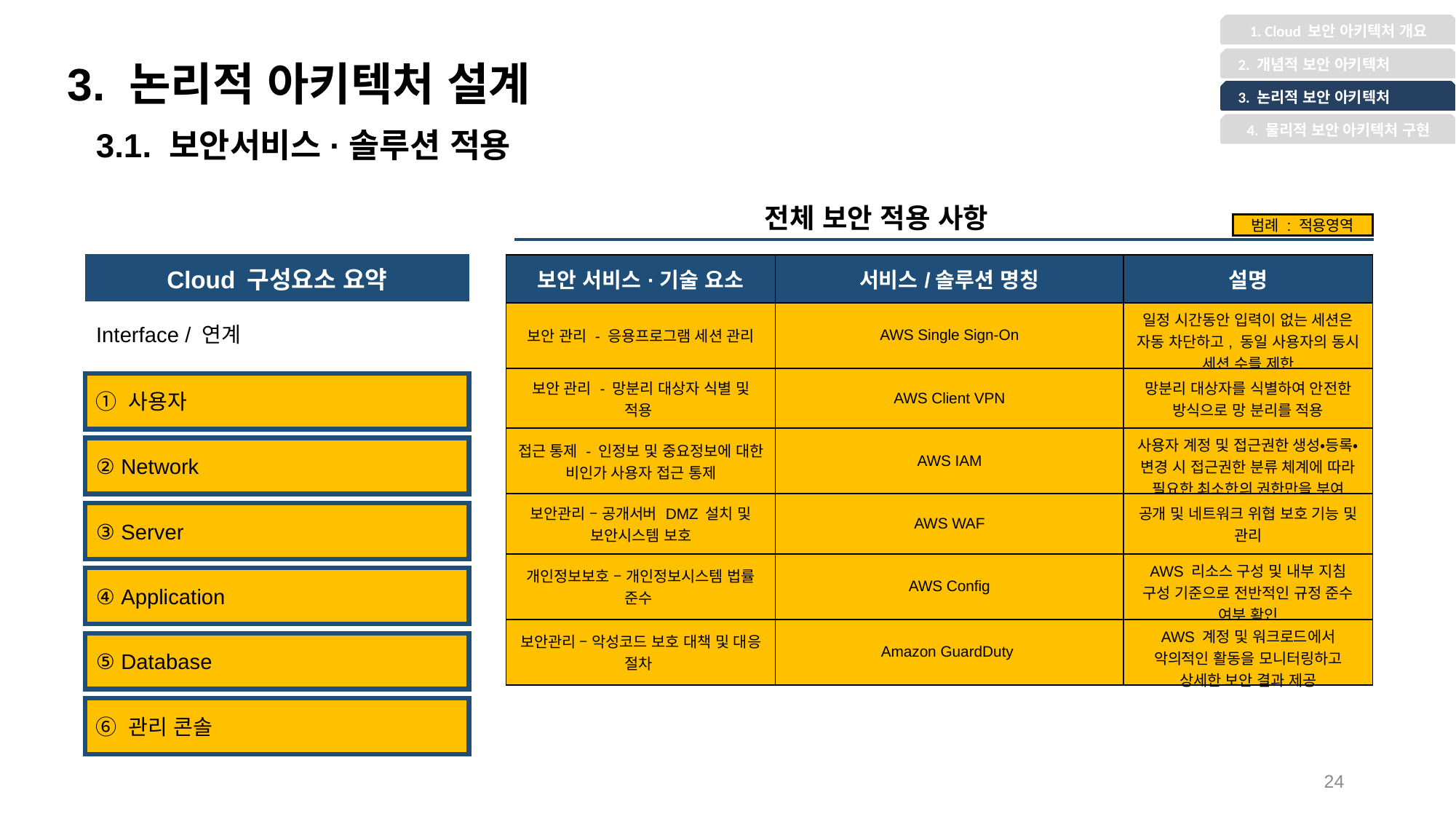

1. Cloud 보안 아키텍처 개요
3. 논리적 아키텍처 설계
 2. 개념적 보안 아키텍처
 3. 논리적 보안 아키텍처
4. 물리적 보안 아키텍처 구현
3.1. 보안서비스·솔루션 적용
전체 보안 적용 사항
범례 : 적용영역
| Cloud 구성요소 요약 |
| --- |
| Interface / 연계 |
| 보안 서비스·기술 요소 | 서비스/솔루션 명칭 | 설명 |
| --- | --- | --- |
| 보안 관리 - 응용프로그램 세션 관리 | AWS Single Sign-On | 일정 시간동안 입력이 없는 세션은 자동 차단하고, 동일 사용자의 동시 세션 수를 제한 |
| 보안 관리 - 망분리 대상자 식별 및 적용 | AWS Client VPN | 망분리 대상자를 식별하여 안전한 방식으로 망 분리를 적용 |
| 접근 통제 - 인정보 및 중요정보에 대한 비인가 사용자 접근 통제 | AWS IAM | 사용자 계정 및 접근권한 생성‧등록‧변경 시 접근권한 분류 체계에 따라 필요한 최소한의 권한만을 부여 |
| 보안관리 – 공개서버 DMZ 설치 및 보안시스템 보호 | AWS WAF | 공개 및 네트워크 위협 보호 기능 및 관리 |
| 개인정보보호 – 개인정보시스템 법률 준수 | AWS Config | AWS 리소스 구성 및 내부 지침 구성 기준으로 전반적인 규정 준수 여부 확인 |
| 보안관리 – 악성코드 보호 대책 및 대응 절차 | Amazon GuardDuty | AWS 계정 및 워크로드에서 악의적인 활동을 모니터링하고 상세한 보안 결과 제공 |
① 사용자
② Network
③ Server
④ Application
⑤ Database
⑥ 관리 콘솔
24